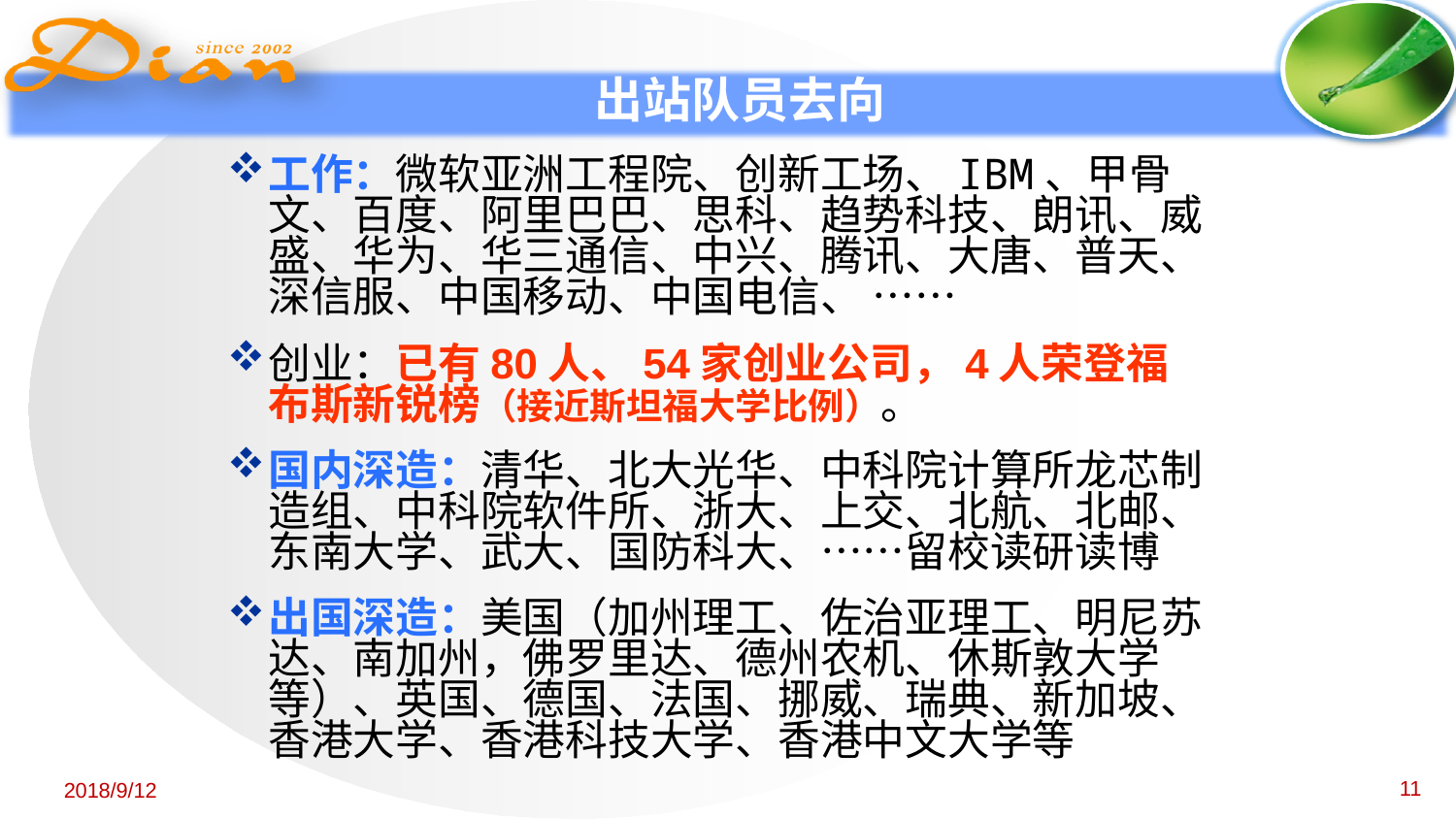

出站队员去向
工作：微软亚洲工程院、创新工场、IBM、甲骨文、百度、阿里巴巴、思科、趋势科技、朗讯、威盛、华为、华三通信、中兴、腾讯、大唐、普天、深信服、中国移动、中国电信、 ……
创业：已有80人、54家创业公司，4人荣登福布斯新锐榜（接近斯坦福大学比例）。
国内深造：清华、北大光华、中科院计算所龙芯制造组、中科院软件所、浙大、上交、北航、北邮、东南大学、武大、国防科大、……留校读研读博
出国深造：美国（加州理工、佐治亚理工、明尼苏达、南加州，佛罗里达、德州农机、休斯敦大学等）、英国、德国、法国、挪威、瑞典、新加坡、香港大学、香港科技大学、香港中文大学等